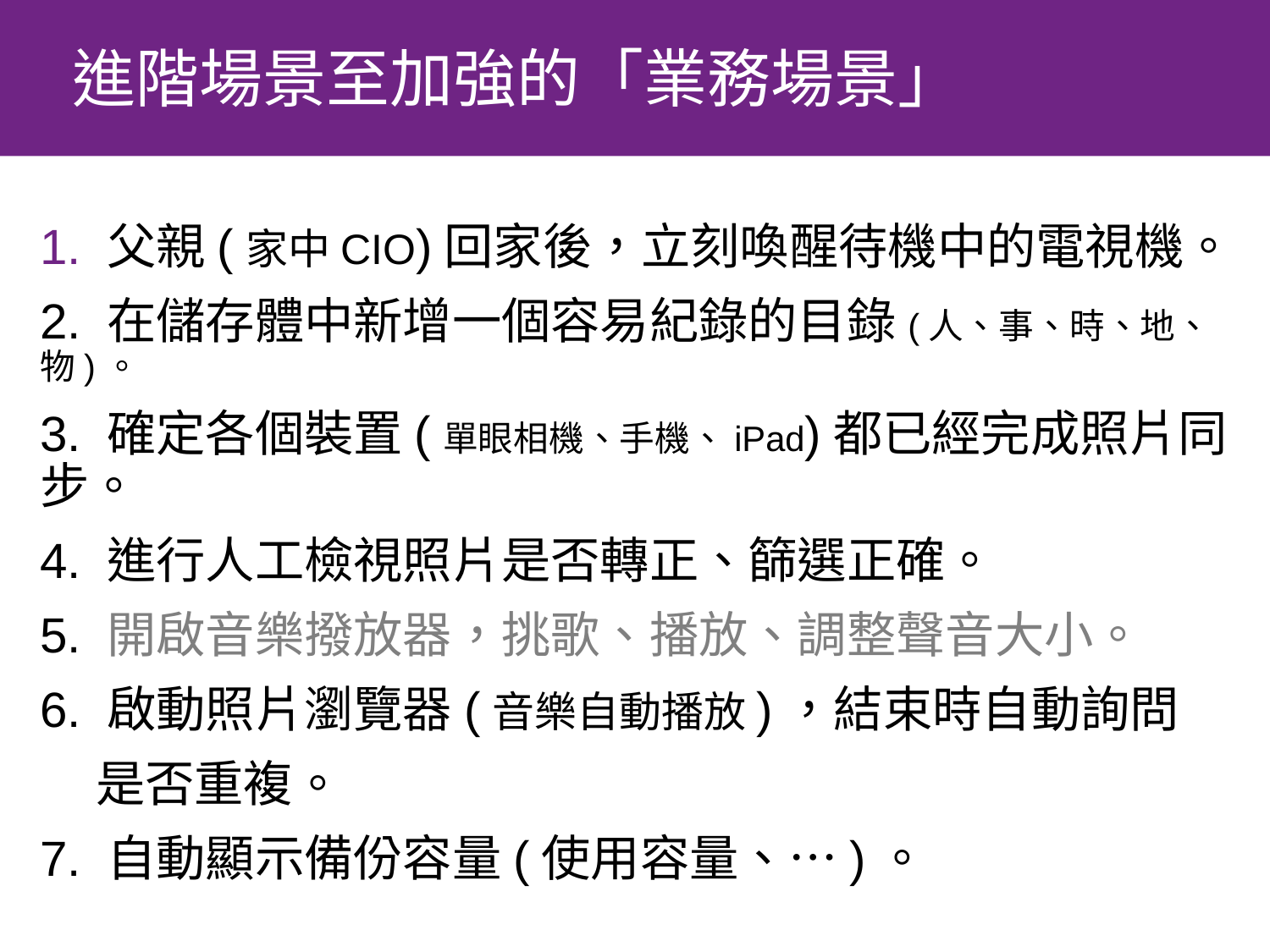

# 進階場景至加強的「業務場景」
1. 父親(家中CIO)回家後，立刻喚醒待機中的電視機。
2. 在儲存體中新增一個容易紀錄的目錄(人、事、時、地、物)。
3. 確定各個裝置(單眼相機、手機、iPad)都已經完成照片同步。
4. 進行人工檢視照片是否轉正、篩選正確。
5. 開啟音樂撥放器，挑歌、播放、調整聲音大小。
6. 啟動照片瀏覽器(音樂自動播放)，結束時自動詢問
    是否重複。
7. 自動顯示備份容量(使用容量、…)。